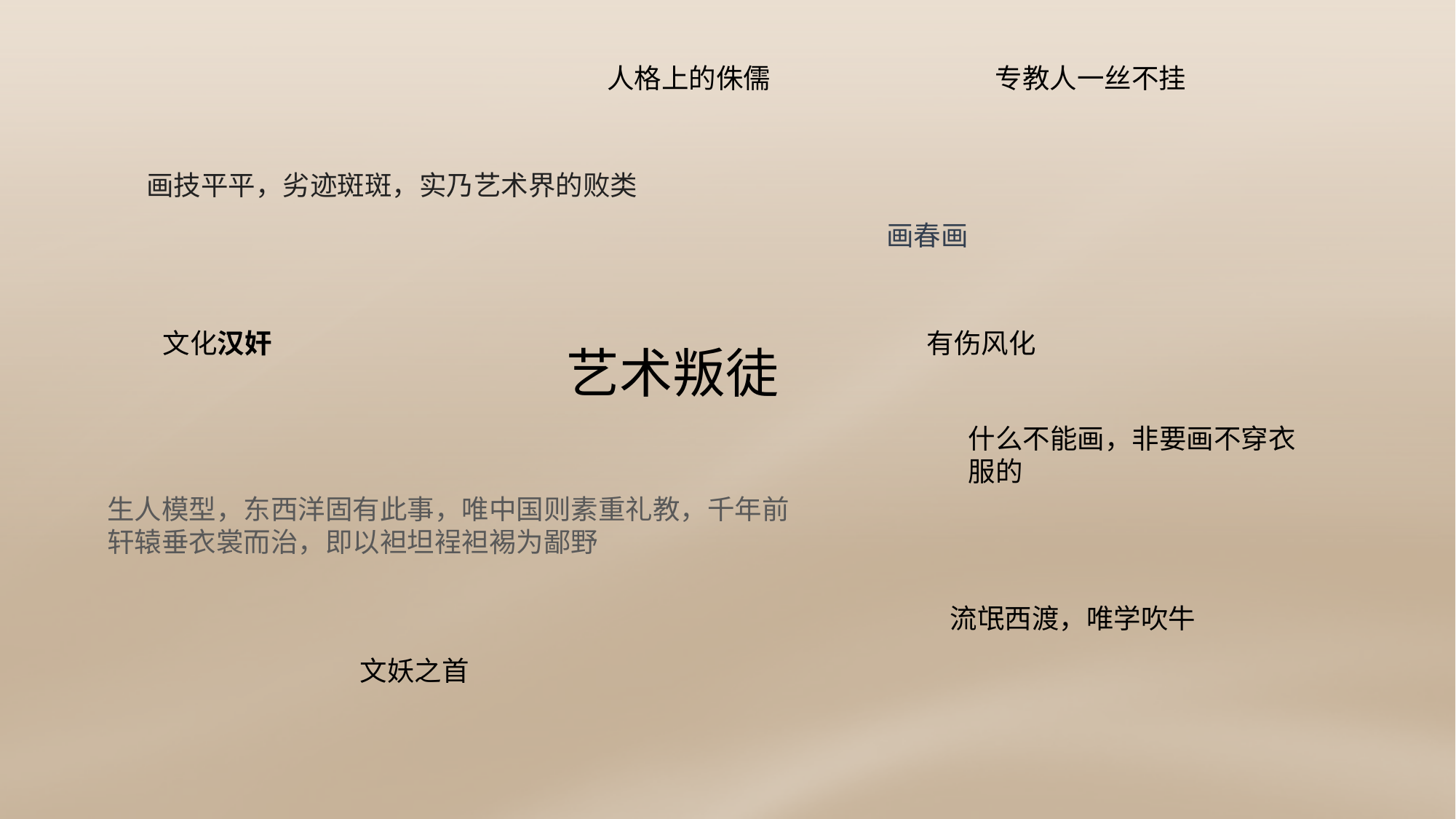

人格上的侏儒
专教人一丝不挂
画技平平，劣迹斑斑，实乃艺术界的败类
画春画
文化汉奸
有伤风化
艺术叛徒
什么不能画，非要画不穿衣服的
生人模型，东西洋固有此事，唯中国则素重礼教，千年前轩辕垂衣裳而治，即以袒坦裎袒裼为鄙野
流氓西渡，唯学吹牛
文妖之首